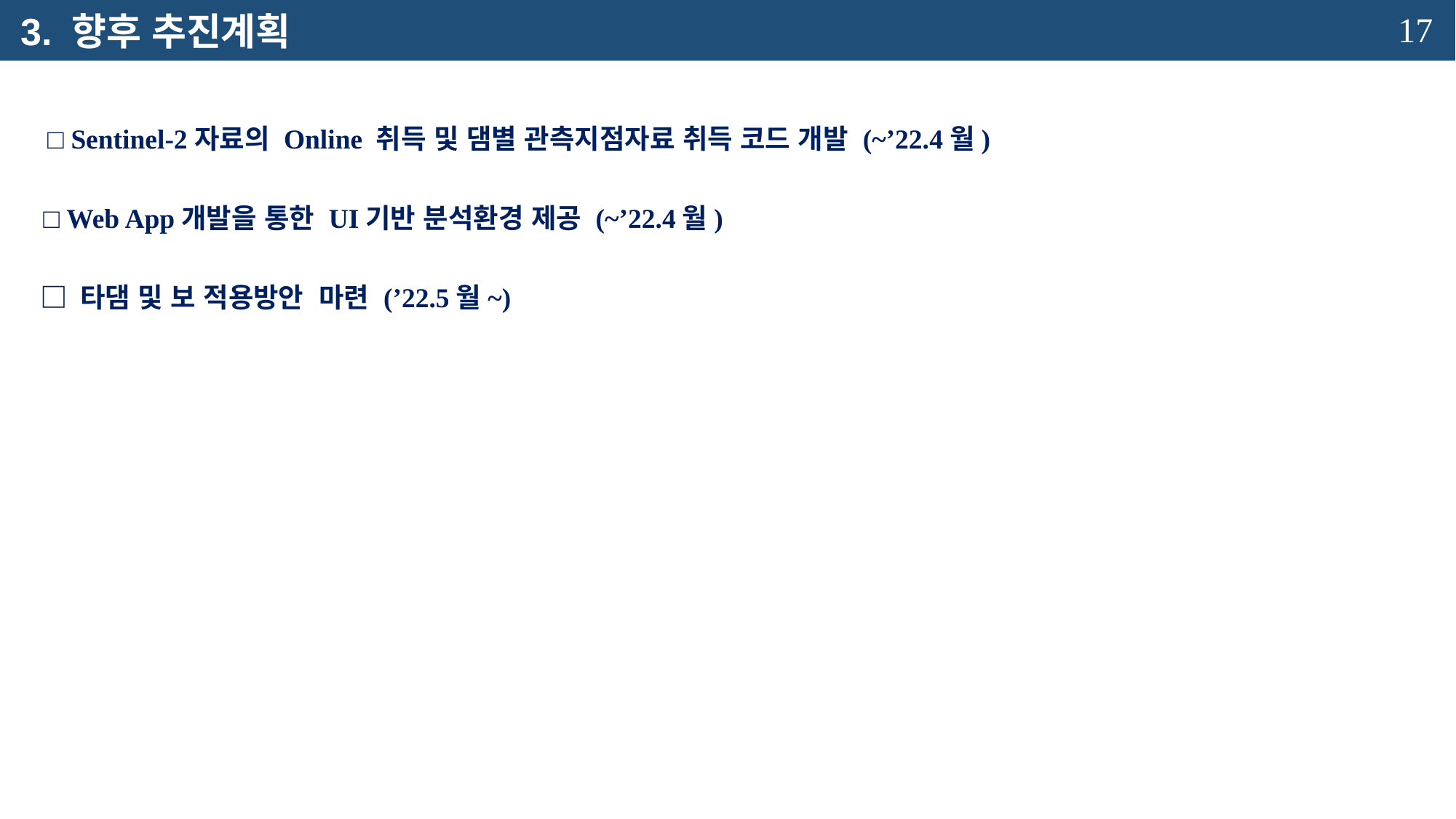

3. 향후 추진계획
17
□ Sentinel-2자료의 Online 취득 및 댐별 관측지점자료 취득 코드 개발 (~’22.4월)
□ Web App개발을 통한 UI기반 분석환경 제공 (~’22.4월)
□ 타댐 및 보 적용방안  마련 (’22.5월~)